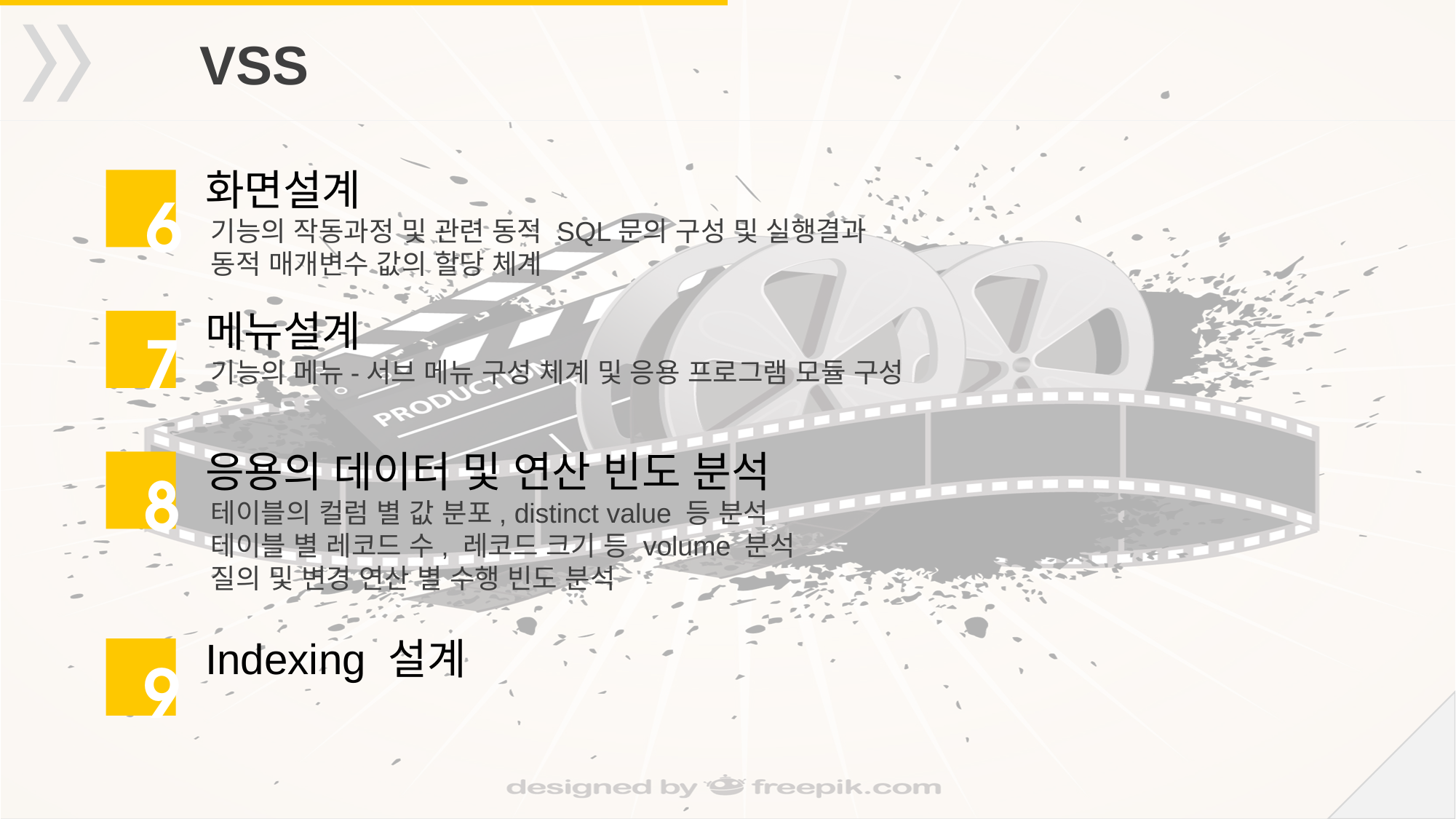

VSS

화면설계
 기능의 작동과정 및 관련 동적 SQL문의 구성 및 실행결과
 동적 매개변수 값의 할당 체계

6
메뉴설계
 기능의 메뉴-서브 메뉴 구성 체계 및 응용 프로그램 모듈 구성

7
응용의 데이터 및 연산 빈도 분석
 테이블의 컬럼 별 값 분포, distinct value 등 분석
 테이블 별 레코드 수, 레코드 크기 등 volume 분석
 질의 및 변경 연산 별 수행 빈도 분석

8
Indexing 설계

9